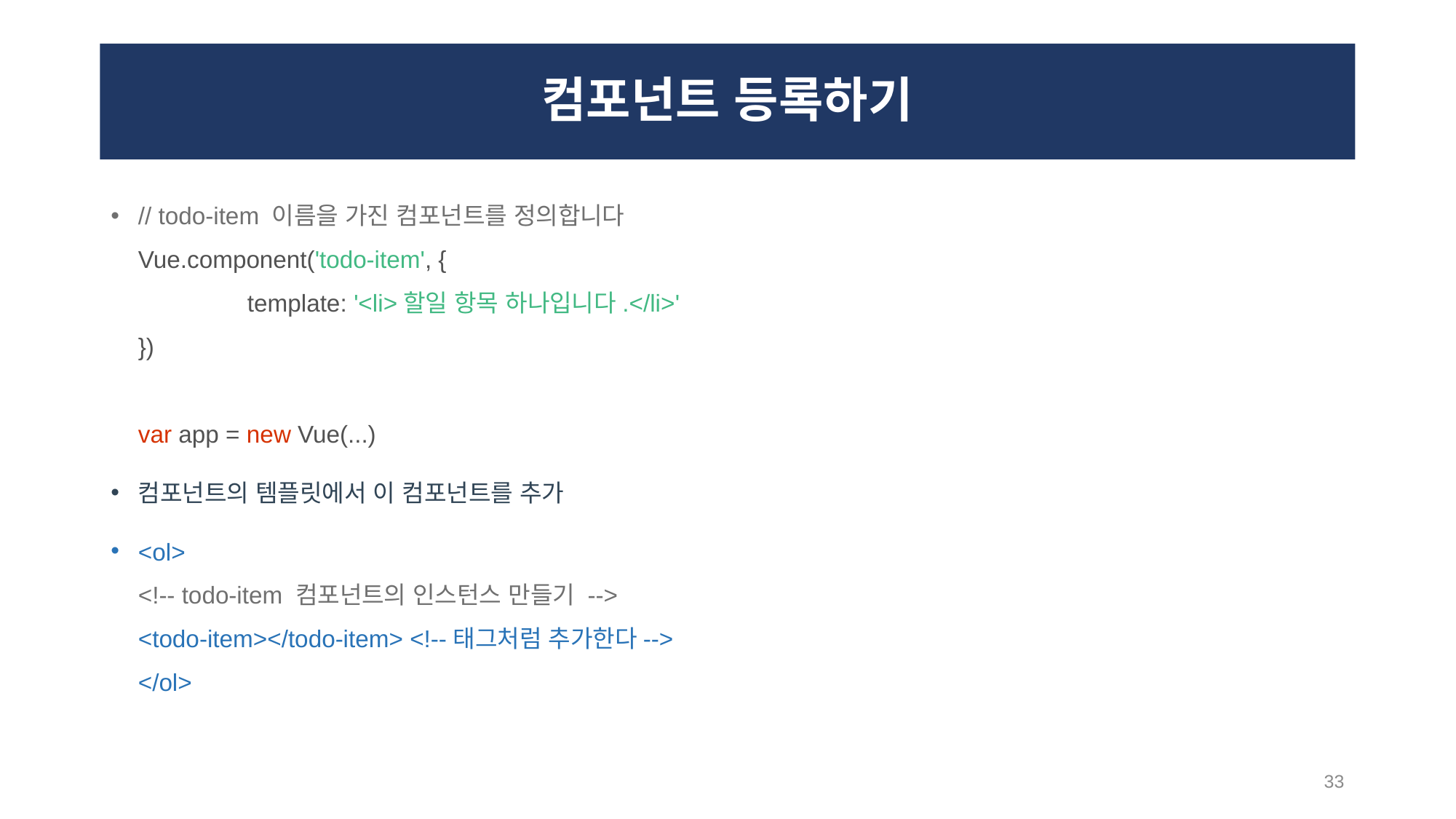

# 컴포넌트 등록하기
// todo-item 이름을 가진 컴포넌트를 정의합니다
Vue.component('todo-item', {
	template: '<li>할일 항목 하나입니다.</li>'
})
var app = new Vue(...)
컴포넌트의 템플릿에서 이 컴포넌트를 추가
<ol>
<!-- todo-item 컴포넌트의 인스턴스 만들기 -->
<todo-item></todo-item> <!--태그처럼 추가한다-->
</ol>
33